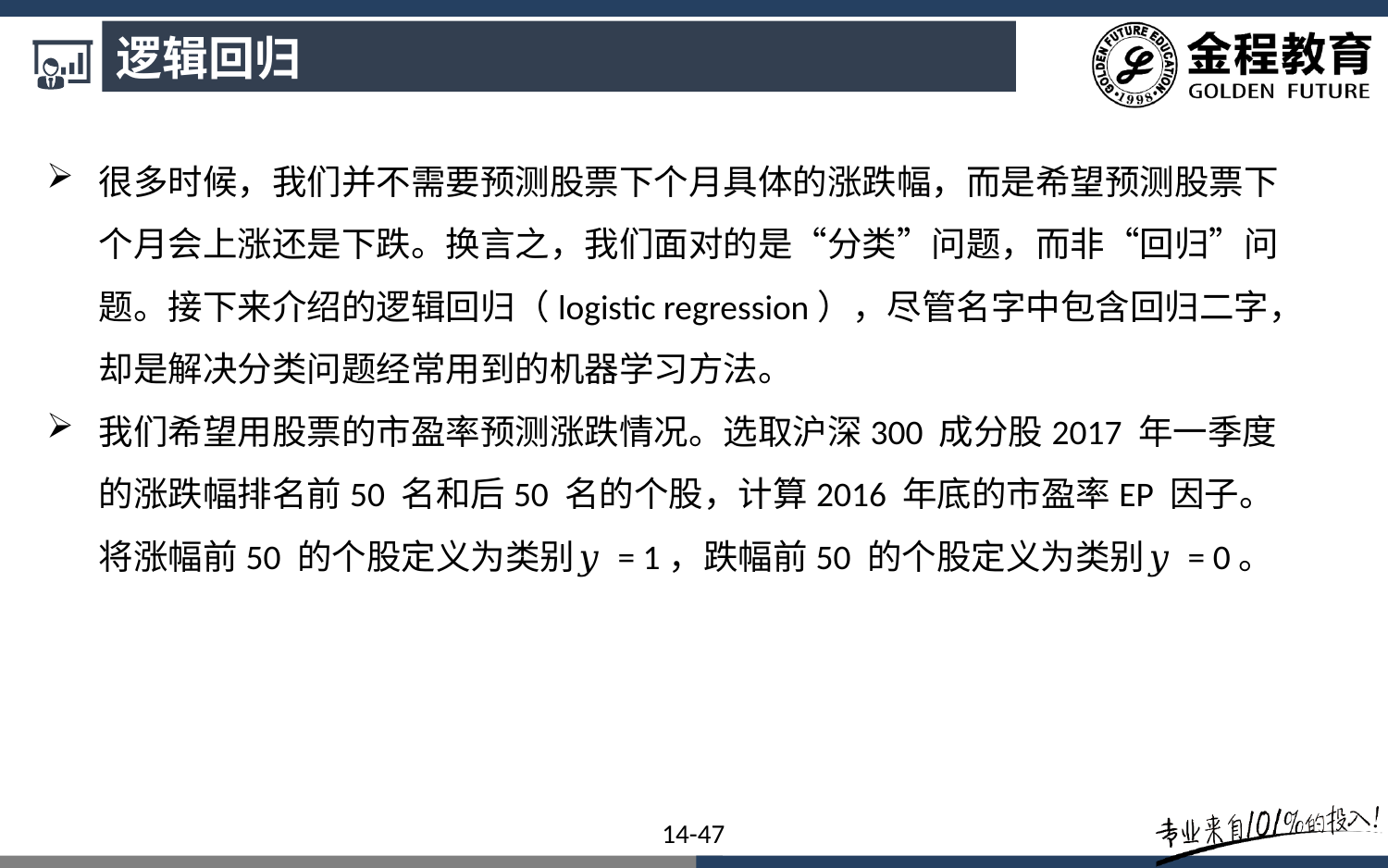

逻辑回归
很多时候，我们并不需要预测股票下个月具体的涨跌幅，而是希望预测股票下个月会上涨还是下跌。换言之，我们面对的是“分类”问题，而非“回归”问题。接下来介绍的逻辑回归（logistic regression），尽管名字中包含回归二字，却是解决分类问题经常用到的机器学习方法。
我们希望用股票的市盈率预测涨跌情况。选取沪深300 成分股2017 年一季度的涨跌幅排名前50 名和后50 名的个股，计算2016 年底的市盈率EP 因子。将涨幅前50 的个股定义为类别𝑦 = 1，跌幅前50 的个股定义为类别𝑦 = 0。